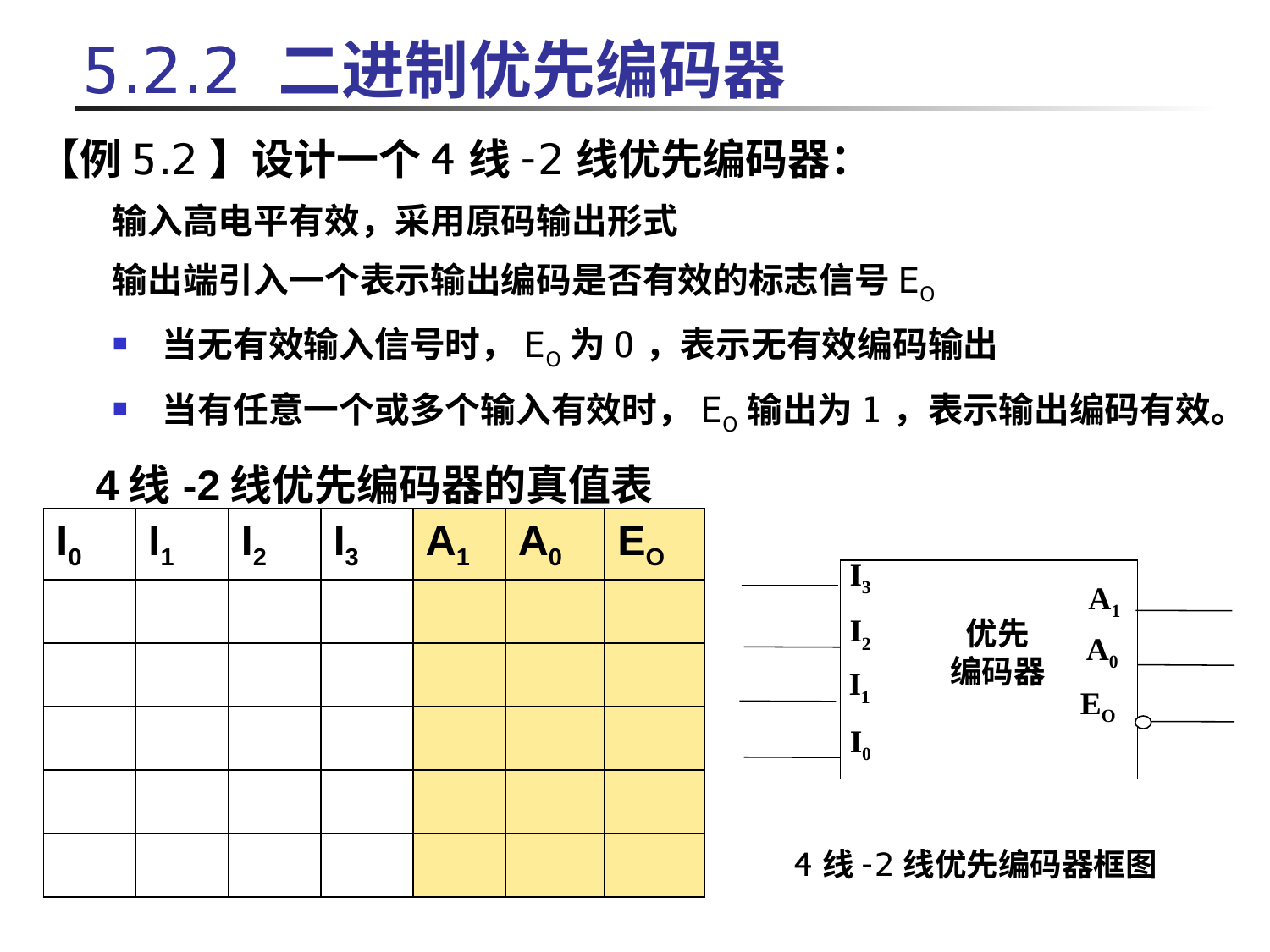

# 5.2.2 二进制优先编码器
【例5.2】设计一个4线-2线优先编码器：
输入高电平有效，采用原码输出形式
输出端引入一个表示输出编码是否有效的标志信号EO
当无有效输入信号时，EO为0，表示无有效编码输出
当有任意一个或多个输入有效时，EO输出为1，表示输出编码有效。
| 4线-2线优先编码器的真值表 |  |  |  |  |  |  |
| --- | --- | --- | --- | --- | --- | --- |
| I0 | I1 | I2 | I3 | A1 | A0 | EO |
|  |  |  |  |  |  |  |
|  |  |  |  |  |  |  |
|  |  |  |  |  |  |  |
|  |  |  |  |  |  |  |
|  |  |  |  |  |  |  |
I3

A1

I2

优先
编码器
A0

I1

EO

I0

4线-2线优先编码器框图